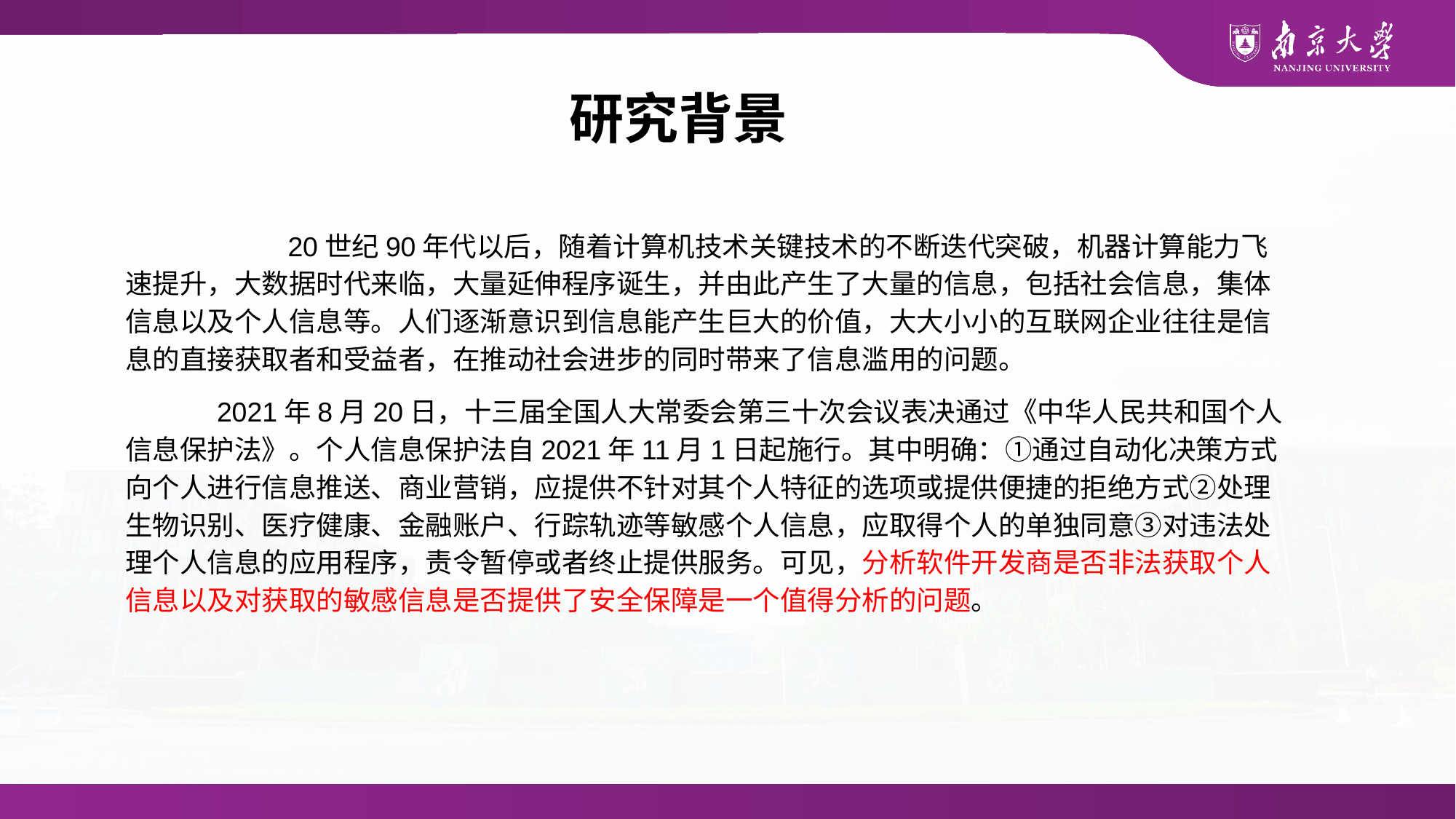

研究背景
	       20世纪90年代以后，随着计算机技术关键技术的不断迭代突破，机器计算能力飞速提升，大数据时代来临，大量延伸程序诞生，并由此产生了大量的信息，包括社会信息，集体信息以及个人信息等。人们逐渐意识到信息能产生巨大的价值，大大小小的互联网企业往往是信息的直接获取者和受益者，在推动社会进步的同时带来了信息滥用的问题。
            2021年8月20日，十三届全国人大常委会第三十次会议表决通过《中华人民共和国个人信息保护法》。个人信息保护法自2021年11月1日起施行。其中明确：①通过自动化决策方式向个人进行信息推送、商业营销，应提供不针对其个人特征的选项或提供便捷的拒绝方式②处理生物识别、医疗健康、金融账户、行踪轨迹等敏感个人信息，应取得个人的单独同意③对违法处理个人信息的应用程序，责令暂停或者终止提供服务。可见，分析软件开发商是否非法获取个人信息以及对获取的敏感信息是否提供了安全保障是一个值得分析的问题。